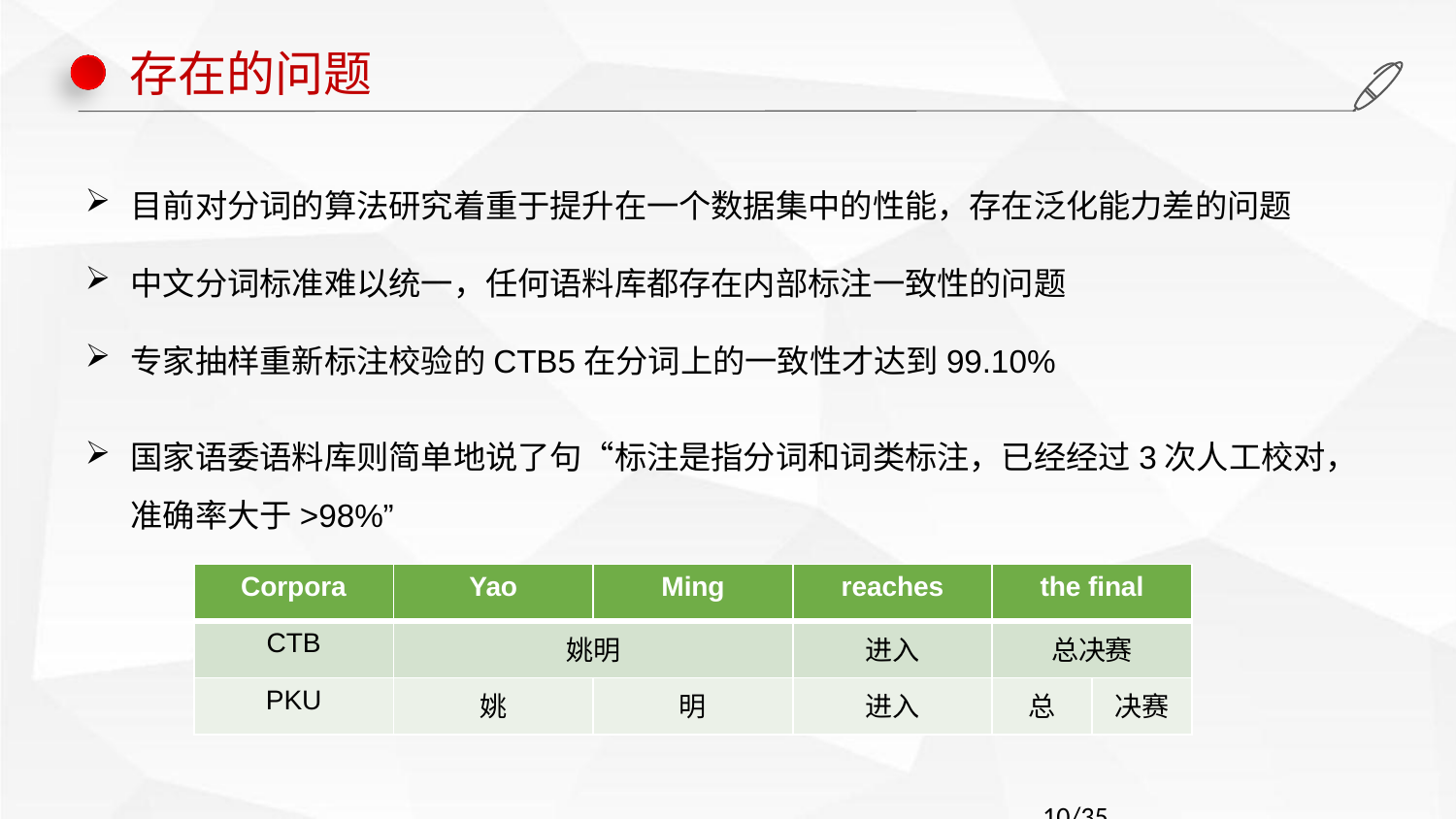

存在的问题

目前对分词的算法研究着重于提升在一个数据集中的性能，存在泛化能力差的问题

中文分词标准难以统一，任何语料库都存在内部标注一致性的问题

专家抽样重新标注校验的CTB5在分词上的一致性才达到99.10%

国家语委语料库则简单地说了句“标注是指分词和词类标注，已经经过3次人工校对，准确率大于>98%”

| Corpora | Yao | Ming | reaches | the final |  |
| --- | --- | --- | --- | --- | --- |
| CTB | 姚明 |  | 进入 | 总决赛 |  |
| PKU | 姚 | 明 | 进入 | 总 | 决赛 |
		10/35